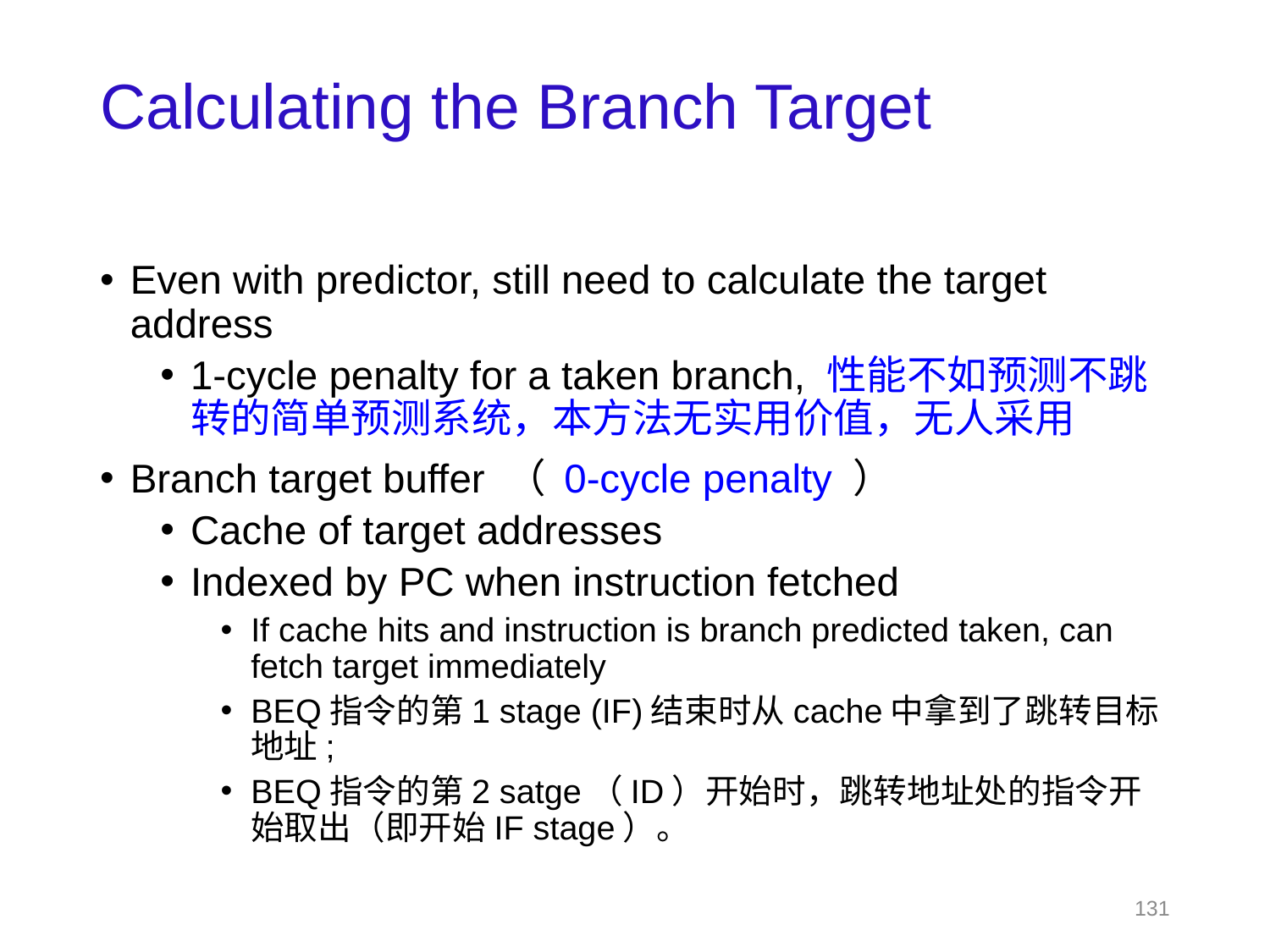

# Calculating the Branch Target
Even with predictor, still need to calculate the target address
1-cycle penalty for a taken branch, 性能不如预测不跳转的简单预测系统，本方法无实用价值，无人采用
Branch target buffer （ 0-cycle penalty ）
Cache of target addresses
Indexed by PC when instruction fetched
If cache hits and instruction is branch predicted taken, can fetch target immediately
BEQ指令的第1 stage (IF)结束时从cache中拿到了跳转目标地址;
BEQ指令的第2 satge（ID）开始时，跳转地址处的指令开始取出（即开始IF stage）。
131